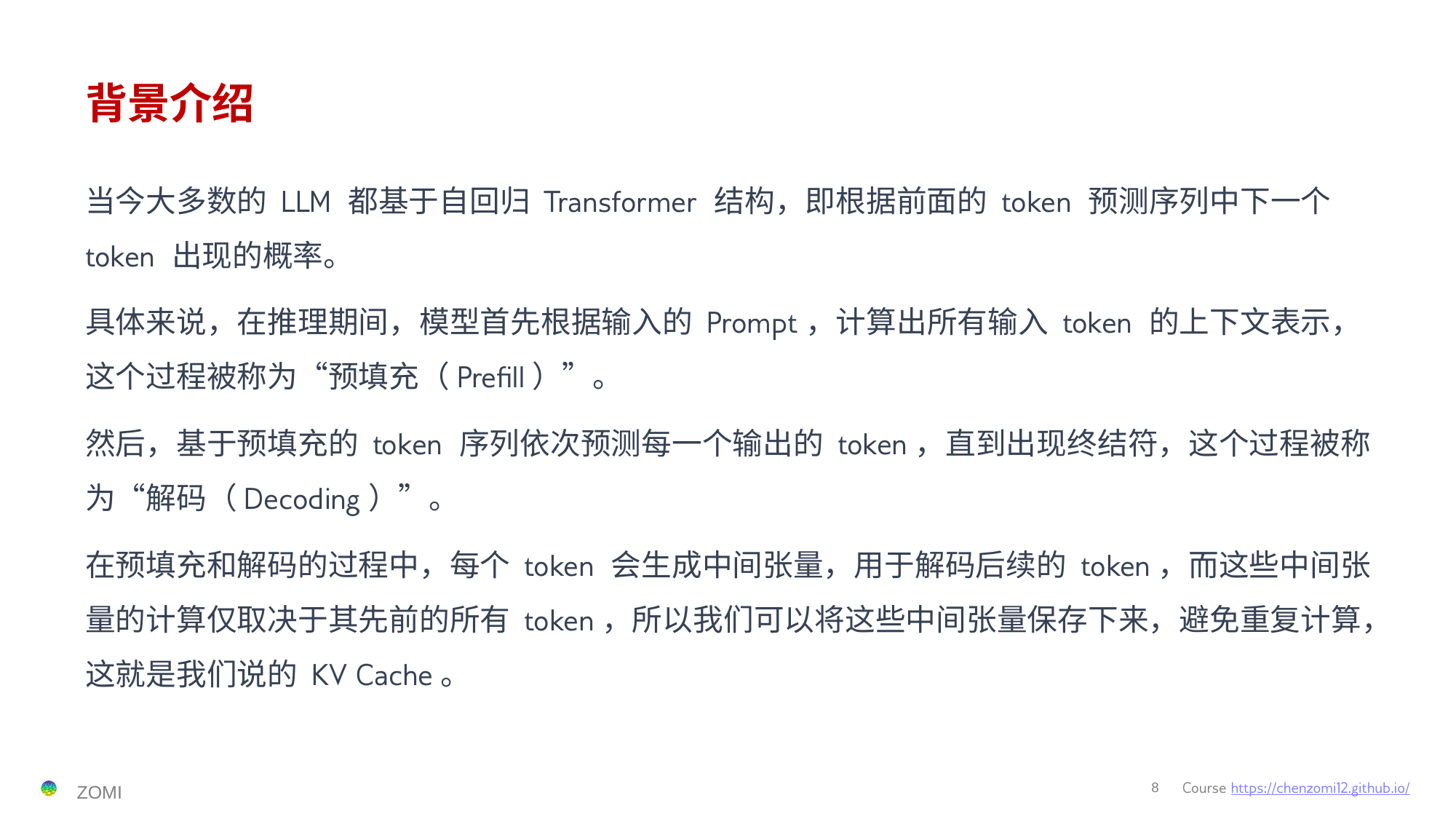

# 背景介绍
当今大多数的 LLM 都基于自回归 Transformer 结构，即根据前面的 token 预测序列中下一个 token 出现的概率。
具体来说，在推理期间，模型首先根据输入的 Prompt，计算出所有输入 token 的上下文表示，这个过程被称为“预填充（Prefill）”。
然后，基于预填充的 token 序列依次预测每一个输出的 token，直到出现终结符，这个过程被称为“解码（Decoding）”。
在预填充和解码的过程中，每个 token 会生成中间张量，用于解码后续的 token，而这些中间张量的计算仅取决于其先前的所有 token，所以我们可以将这些中间张量保存下来，避免重复计算，这就是我们说的 KV Cache。